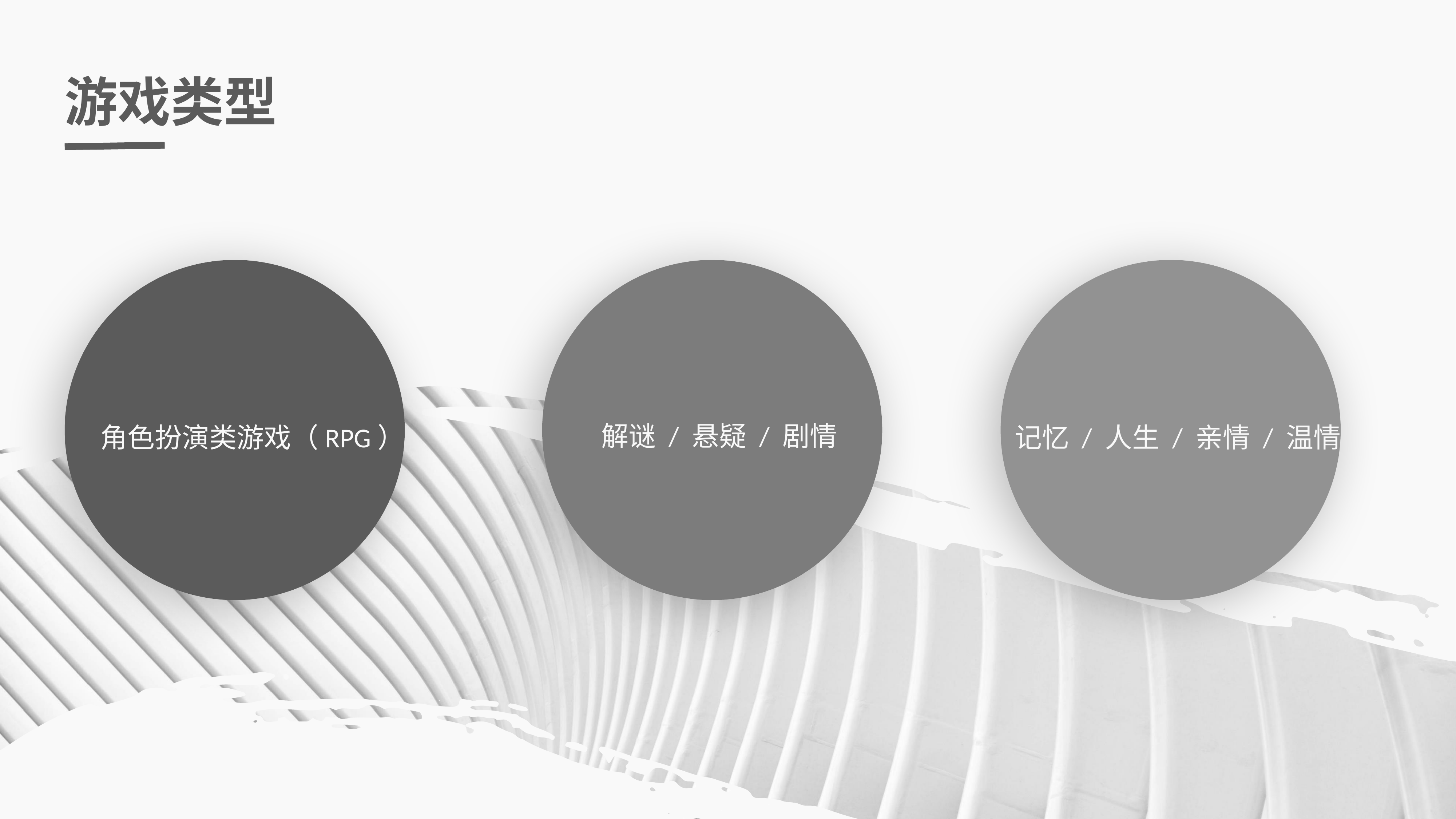

游戏类型

角色扮演类游戏（RPG）

解谜 / 悬疑 / 剧情

记忆 / 人生 / 亲情 / 温情